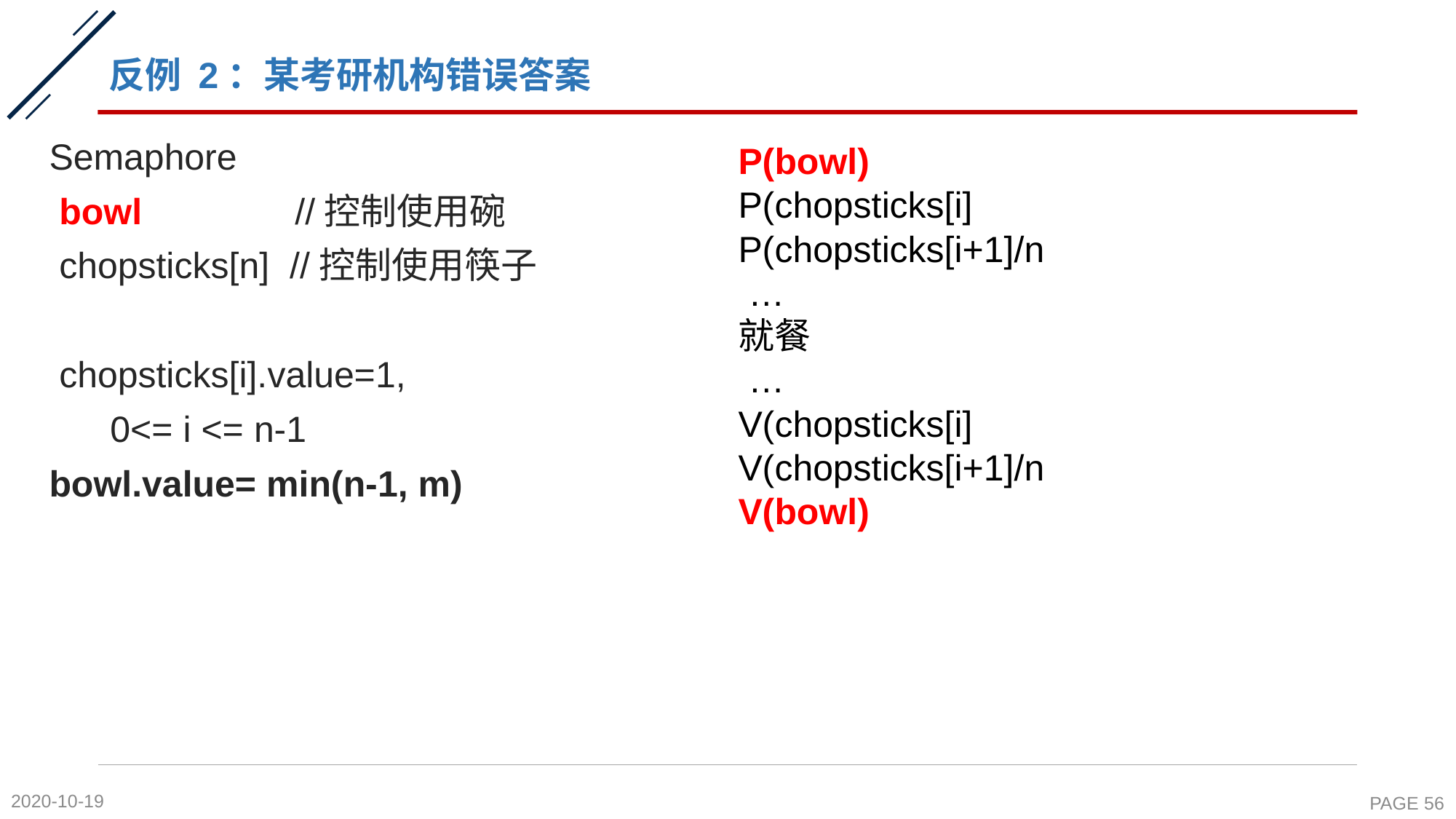

# 反例 2：某考研机构错误答案
Semaphore
 bowl               //控制使用碗
 chopsticks[n]  //控制使用筷子

 chopsticks[i].value=1,
      0<= i <= n-1
bowl.value= min(n-1, m)
P(bowl)
P(chopsticks[i]
P(chopsticks[i+1]/n
 …
就餐
 …
V(chopsticks[i]
V(chopsticks[i+1]/n
V(bowl)
2020-10-19
PAGE 56